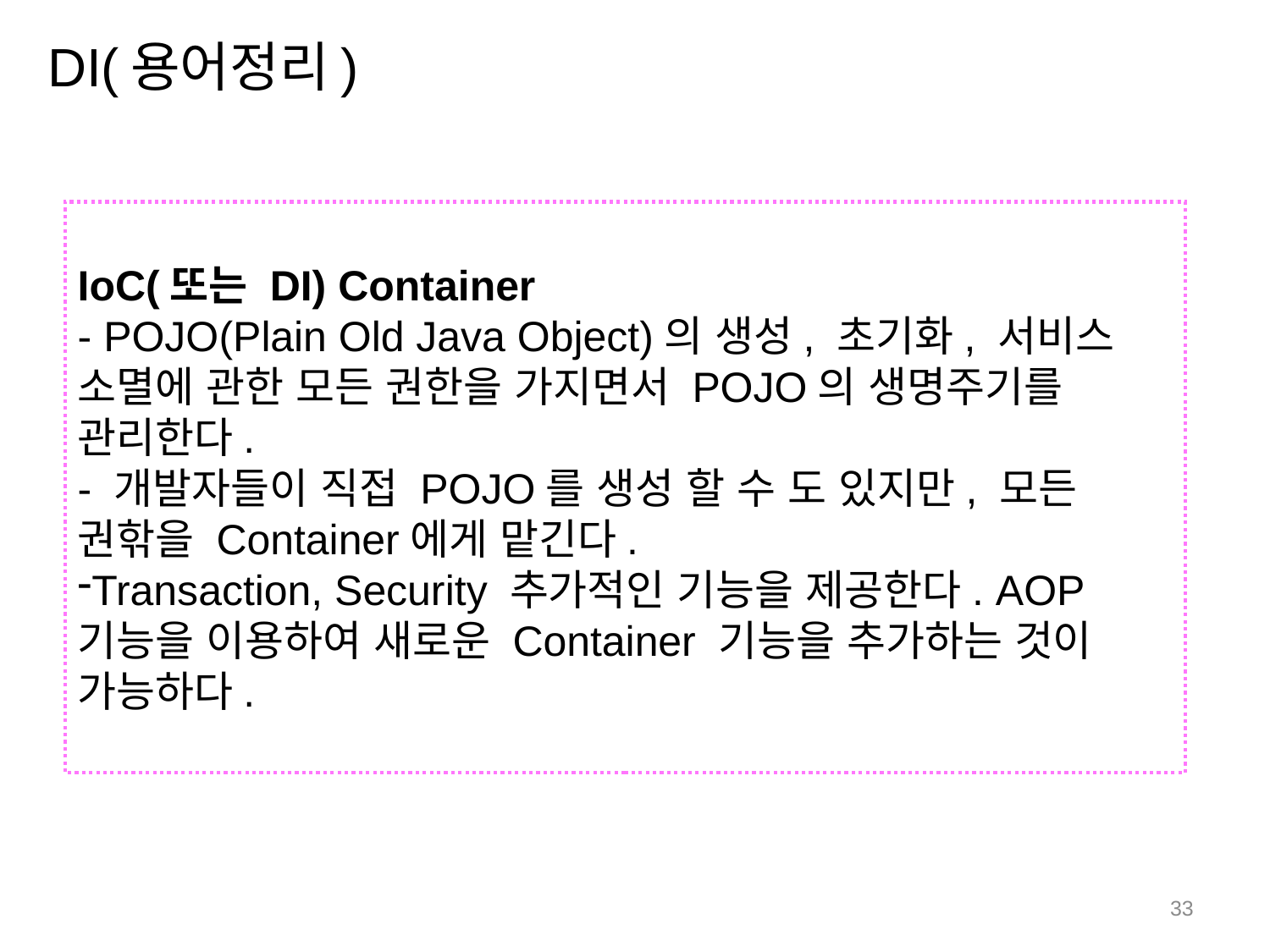

# DI(용어정리)

IoC(또는 DI) Container
- POJO(Plain Old Java Object)의 생성, 초기화, 서비스 소멸에 관한 모든 권한을 가지면서 POJO의 생명주기를 관리한다.
- 개발자들이 직접 POJO를 생성 할 수 도 있지만, 모든 권핚을 Container에게 맡긴다.
Transaction, Security 추가적인 기능을 제공한다. AOP 기능을 이용하여 새로운 Container 기능을 추가하는 것이 가능하다.

33